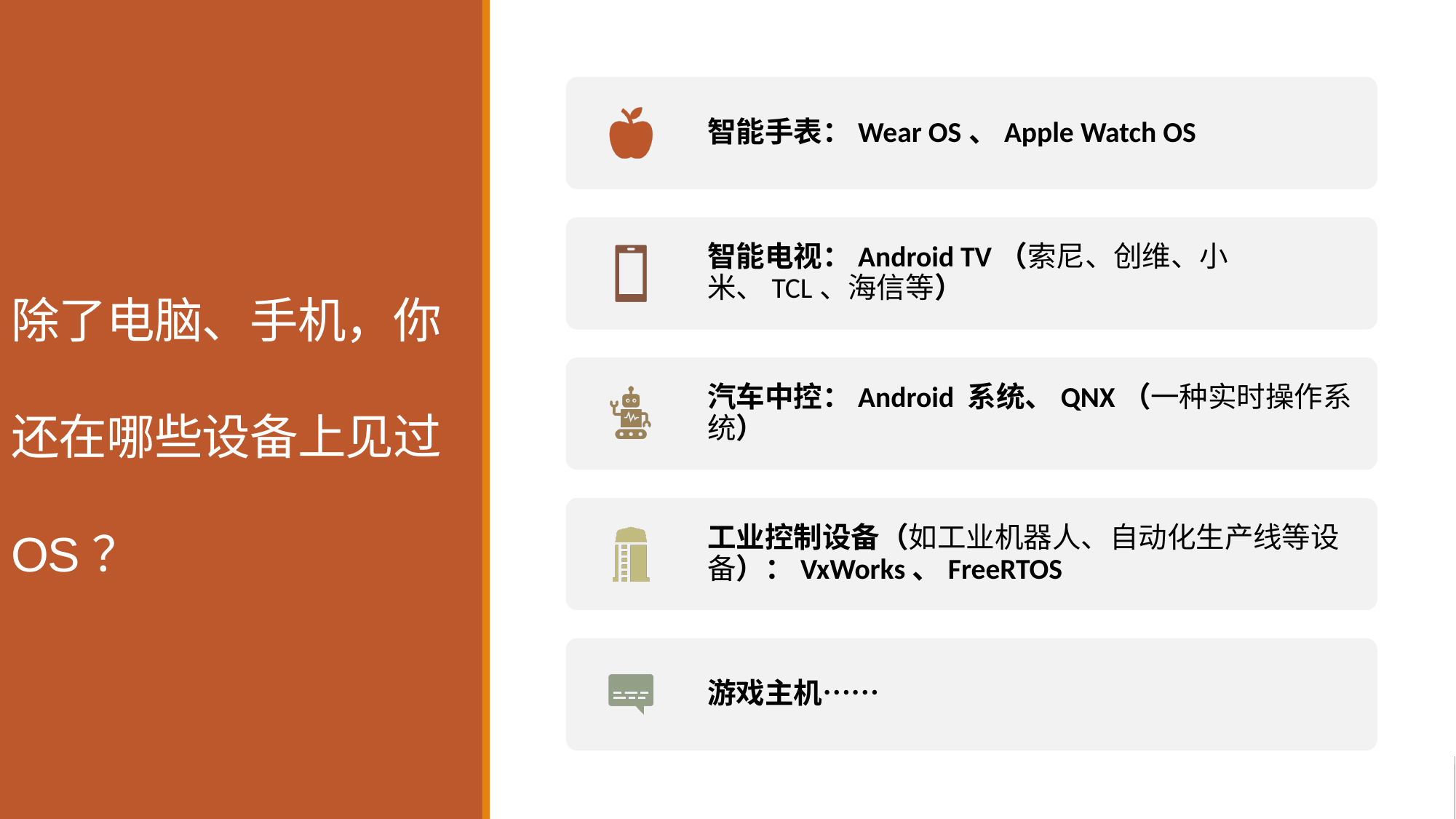

# 除了电脑、手机，你还在哪些设备上见过OS？
智能手表：Wear OS、Apple Watch OS
智能电视：Android TV（索尼、创维、小米、TCL、海信等）
汽车中控：Android 系统、QNX（一种实时操作系统）
工业控制设备（如工业机器人、自动化生产线等设备）：VxWorks、FreeRTOS
游戏主机……